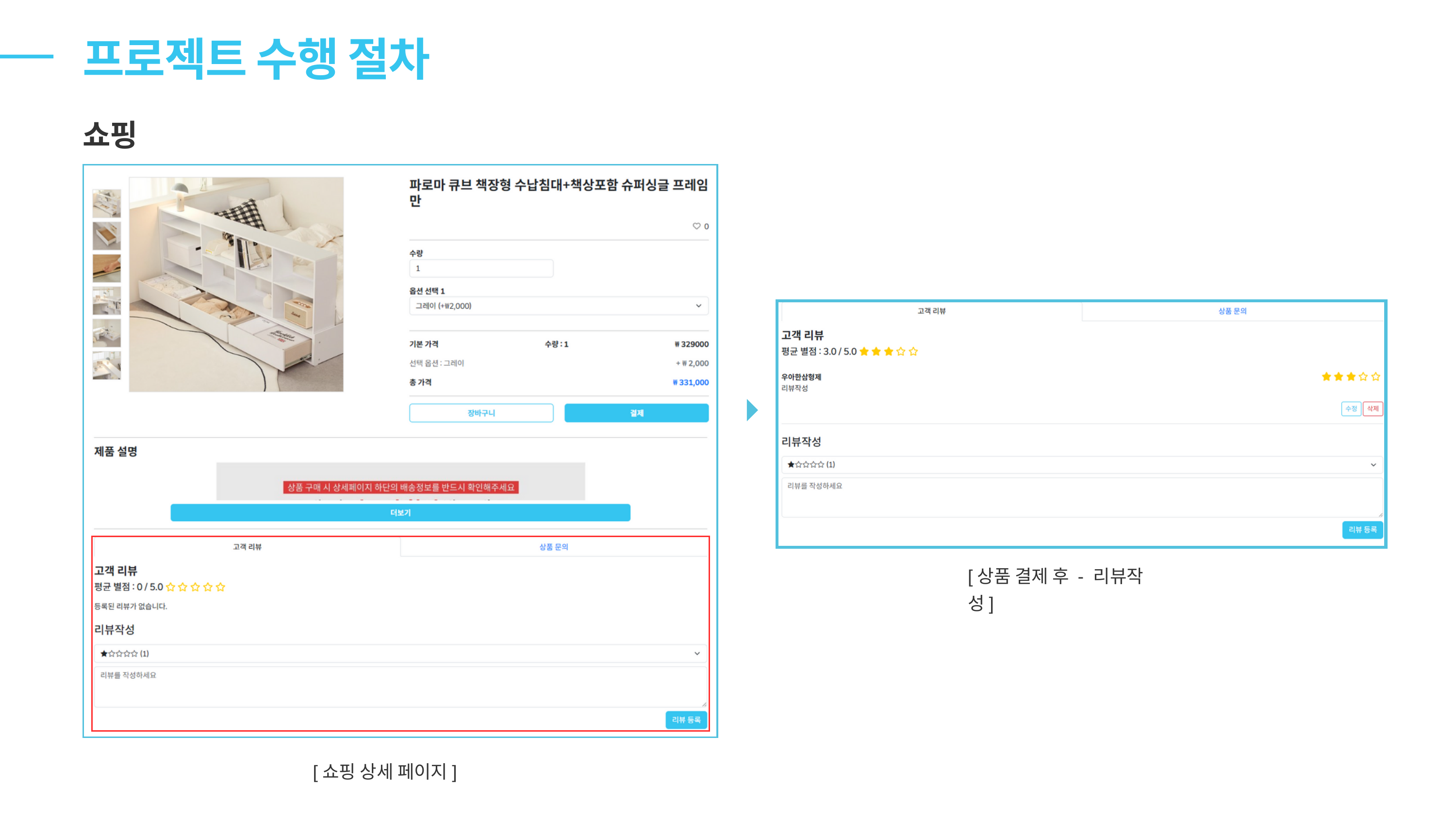

프로젝트 수행 절차

쇼핑

[상품 결제 후 - 리뷰작성]
[쇼핑 상세 페이지]